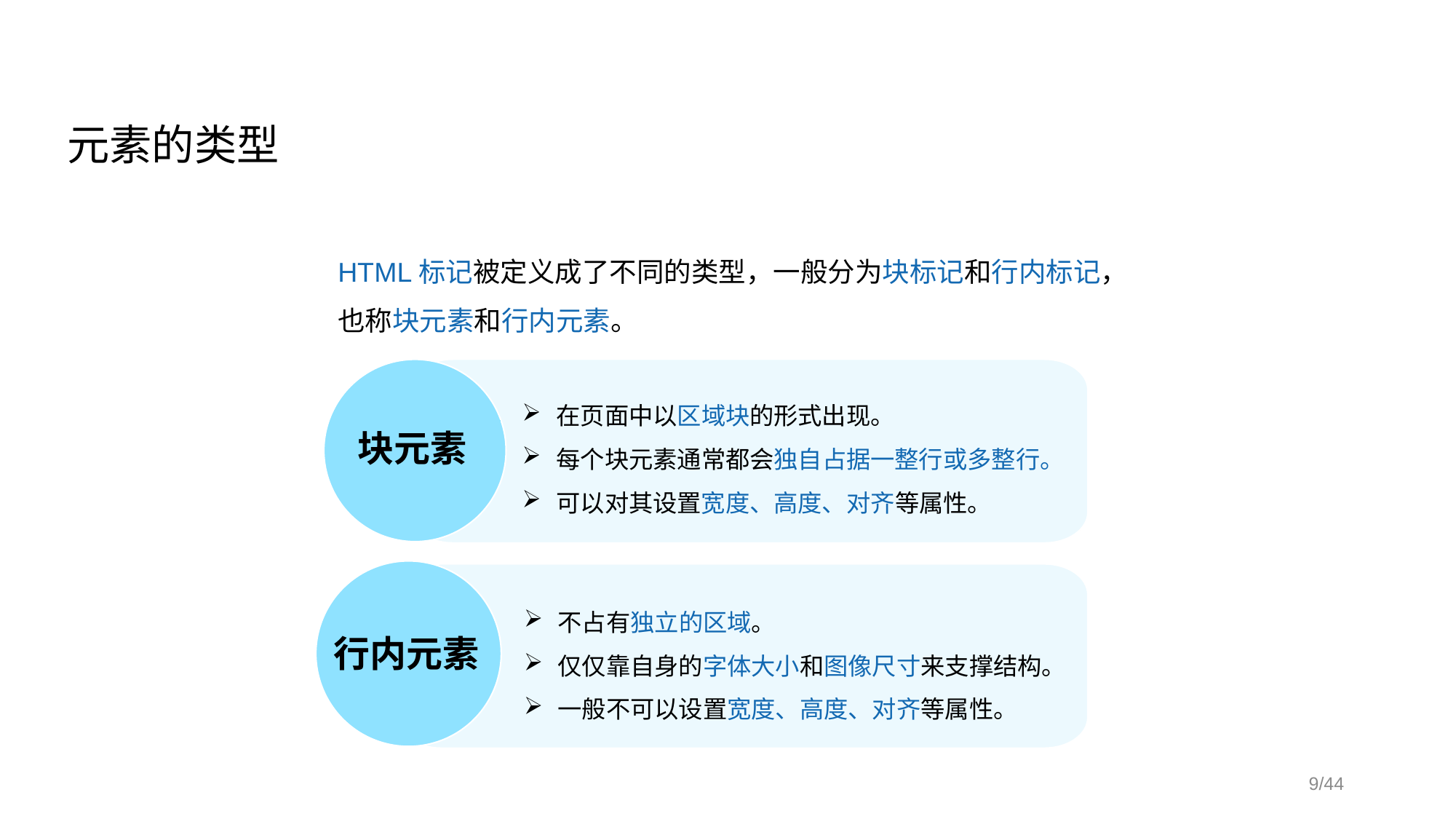

元素的类型
HTML标记被定义成了不同的类型，一般分为块标记和行内标记，也称块元素和行内元素。

块元素
在页面中以区域块的形式出现。
每个块元素通常都会独自占据一整行或多整行。
可以对其设置宽度、高度、对齐等属性。

行内元素

不占有独立的区域。
仅仅靠自身的字体大小和图像尺寸来支撑结构。
一般不可以设置宽度、高度、对齐等属性。
9/44